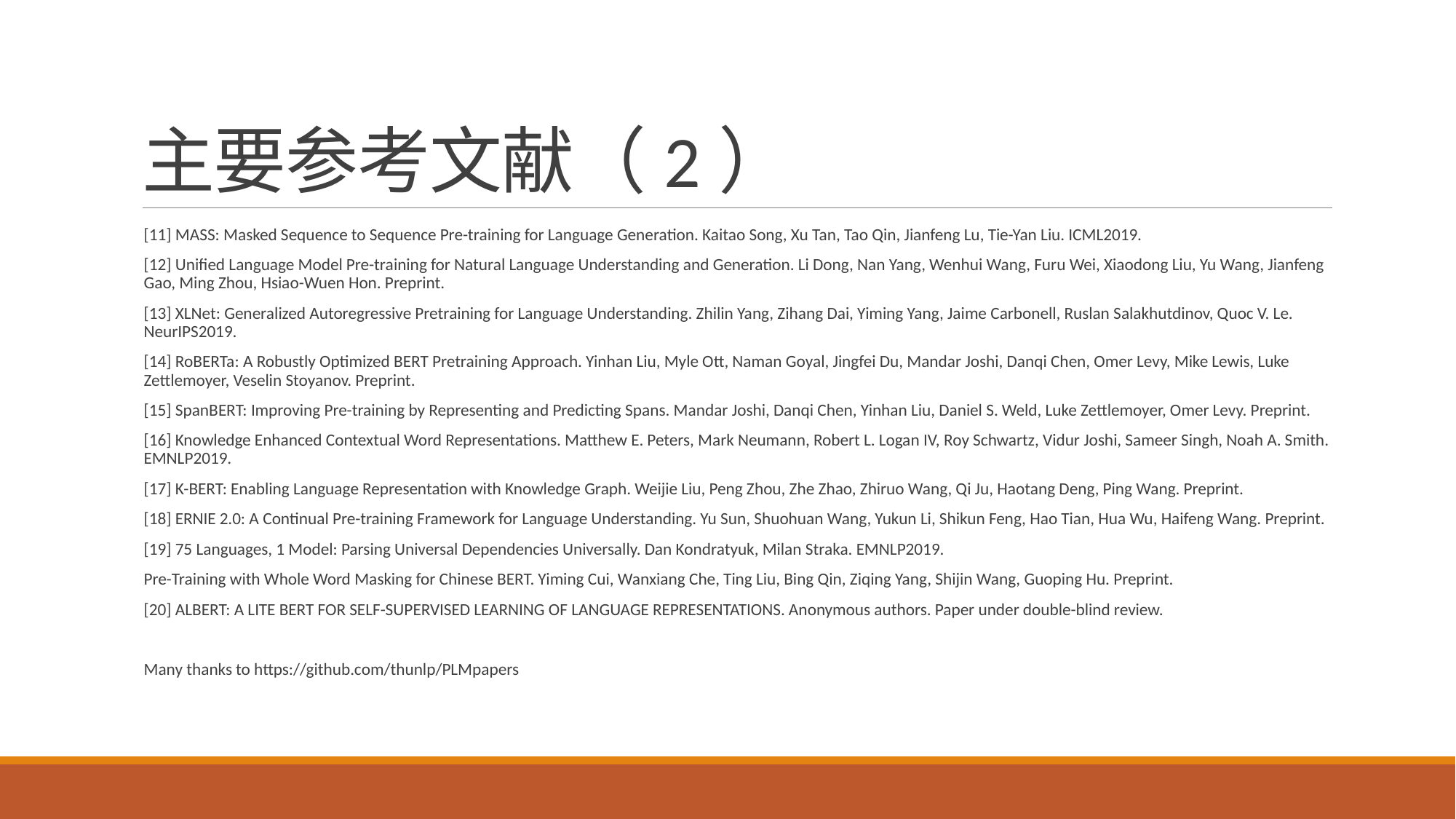

# 主要参考文献（2）
[11] MASS: Masked Sequence to Sequence Pre-training for Language Generation. Kaitao Song, Xu Tan, Tao Qin, Jianfeng Lu, Tie-Yan Liu. ICML2019.
[12] Unified Language Model Pre-training for Natural Language Understanding and Generation. Li Dong, Nan Yang, Wenhui Wang, Furu Wei, Xiaodong Liu, Yu Wang, Jianfeng Gao, Ming Zhou, Hsiao-Wuen Hon. Preprint.
[13] XLNet: Generalized Autoregressive Pretraining for Language Understanding. Zhilin Yang, Zihang Dai, Yiming Yang, Jaime Carbonell, Ruslan Salakhutdinov, Quoc V. Le. NeurIPS2019.
[14] RoBERTa: A Robustly Optimized BERT Pretraining Approach. Yinhan Liu, Myle Ott, Naman Goyal, Jingfei Du, Mandar Joshi, Danqi Chen, Omer Levy, Mike Lewis, Luke Zettlemoyer, Veselin Stoyanov. Preprint.
[15] SpanBERT: Improving Pre-training by Representing and Predicting Spans. Mandar Joshi, Danqi Chen, Yinhan Liu, Daniel S. Weld, Luke Zettlemoyer, Omer Levy. Preprint.
[16] Knowledge Enhanced Contextual Word Representations. Matthew E. Peters, Mark Neumann, Robert L. Logan IV, Roy Schwartz, Vidur Joshi, Sameer Singh, Noah A. Smith. EMNLP2019.
[17] K-BERT: Enabling Language Representation with Knowledge Graph. Weijie Liu, Peng Zhou, Zhe Zhao, Zhiruo Wang, Qi Ju, Haotang Deng, Ping Wang. Preprint.
[18] ERNIE 2.0: A Continual Pre-training Framework for Language Understanding. Yu Sun, Shuohuan Wang, Yukun Li, Shikun Feng, Hao Tian, Hua Wu, Haifeng Wang. Preprint.
[19] 75 Languages, 1 Model: Parsing Universal Dependencies Universally. Dan Kondratyuk, Milan Straka. EMNLP2019.
Pre-Training with Whole Word Masking for Chinese BERT. Yiming Cui, Wanxiang Che, Ting Liu, Bing Qin, Ziqing Yang, Shijin Wang, Guoping Hu. Preprint.
[20] ALBERT: A LITE BERT FOR SELF-SUPERVISED LEARNING OF LANGUAGE REPRESENTATIONS. Anonymous authors. Paper under double-blind review.

Many thanks to https://github.com/thunlp/PLMpapers